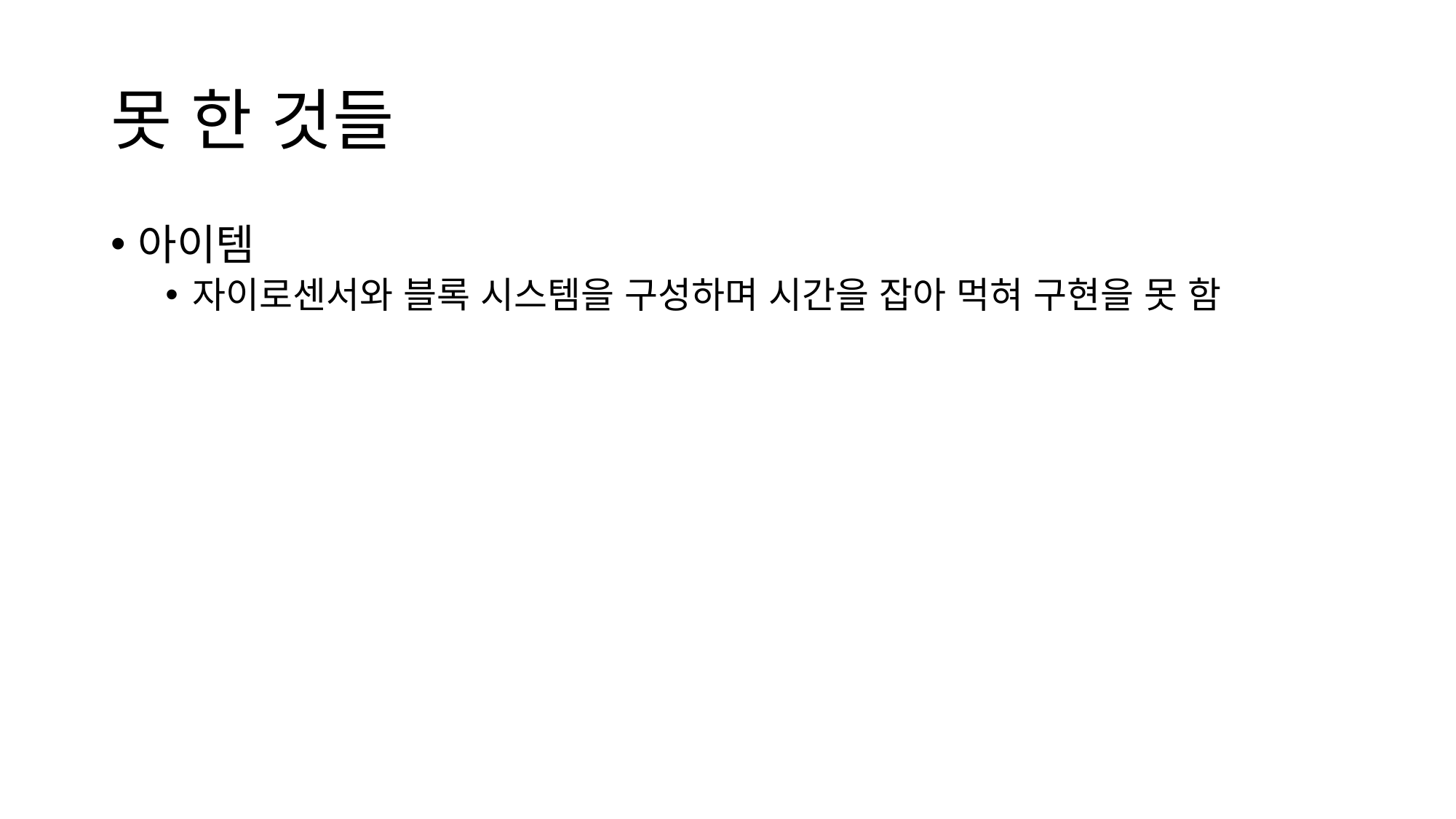

# 못 한 것들
아이템
자이로센서와 블록 시스템을 구성하며 시간을 잡아 먹혀 구현을 못 함